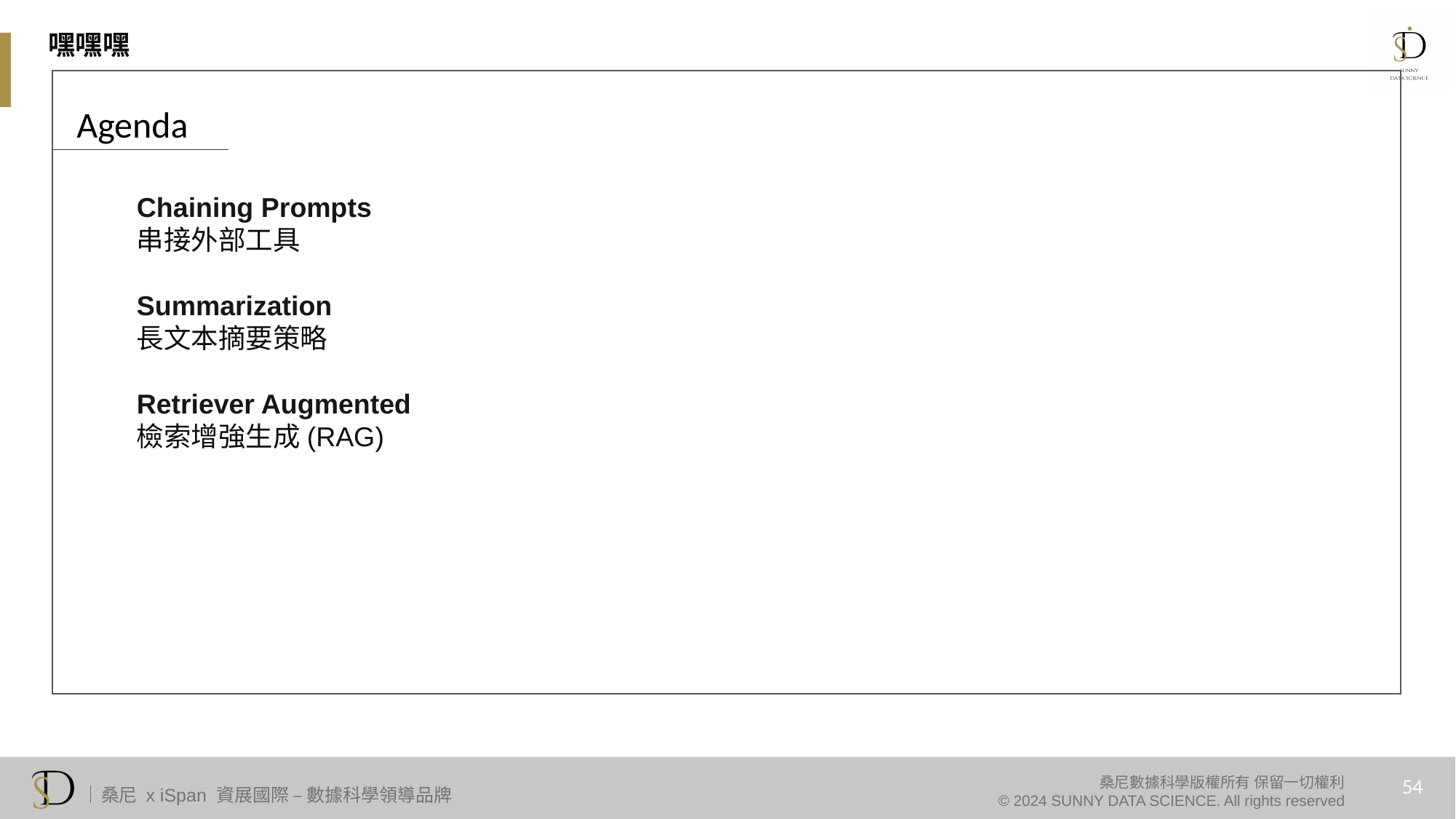

嘿嘿嘿

Agenda
Chaining Prompts
串接外部工具

Summarization
長文本摘要策略

Retriever Augmented
檢索增強生成(RAG)